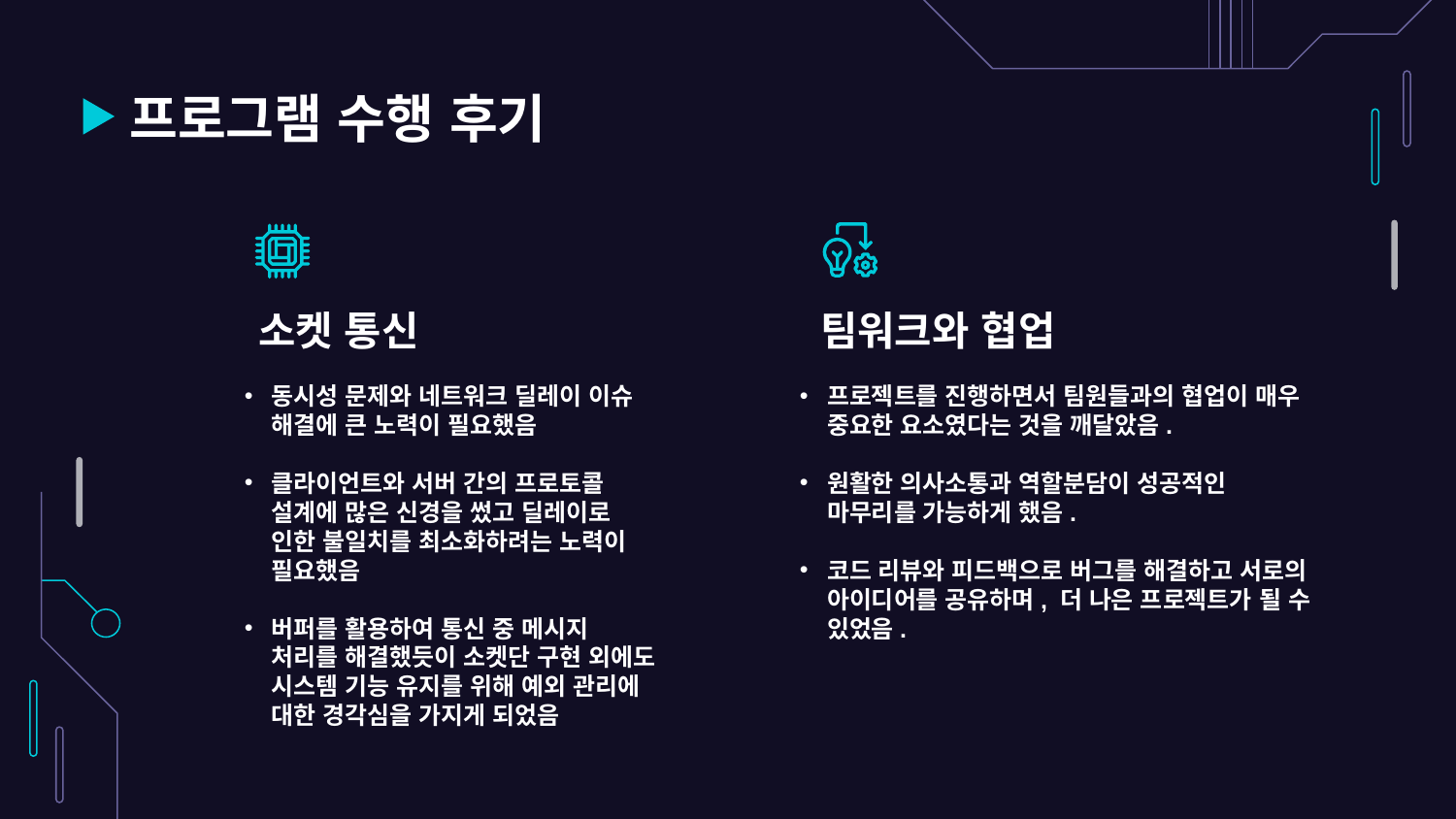

# 프로그램 수행 후기

팀워크와 협업
소켓 통신
동시성 문제와 네트워크 딜레이 이슈 해결에 큰 노력이 필요했음

클라이언트와 서버 간의 프로토콜 설계에 많은 신경을 썼고 딜레이로 인한 불일치를 최소화하려는 노력이 필요했음

버퍼를 활용하여 통신 중 메시지 처리를 해결했듯이 소켓단 구현 외에도 시스템 기능 유지를 위해 예외 관리에 대한 경각심을 가지게 되었음
프로젝트를 진행하면서 팀원들과의 협업이 매우 중요한 요소였다는 것을 깨달았음.

원활한 의사소통과 역할분담이 성공적인 마무리를 가능하게 했음.

코드 리뷰와 피드백으로 버그를 해결하고 서로의 아이디어를 공유하며, 더 나은 프로젝트가 될 수 있었음.